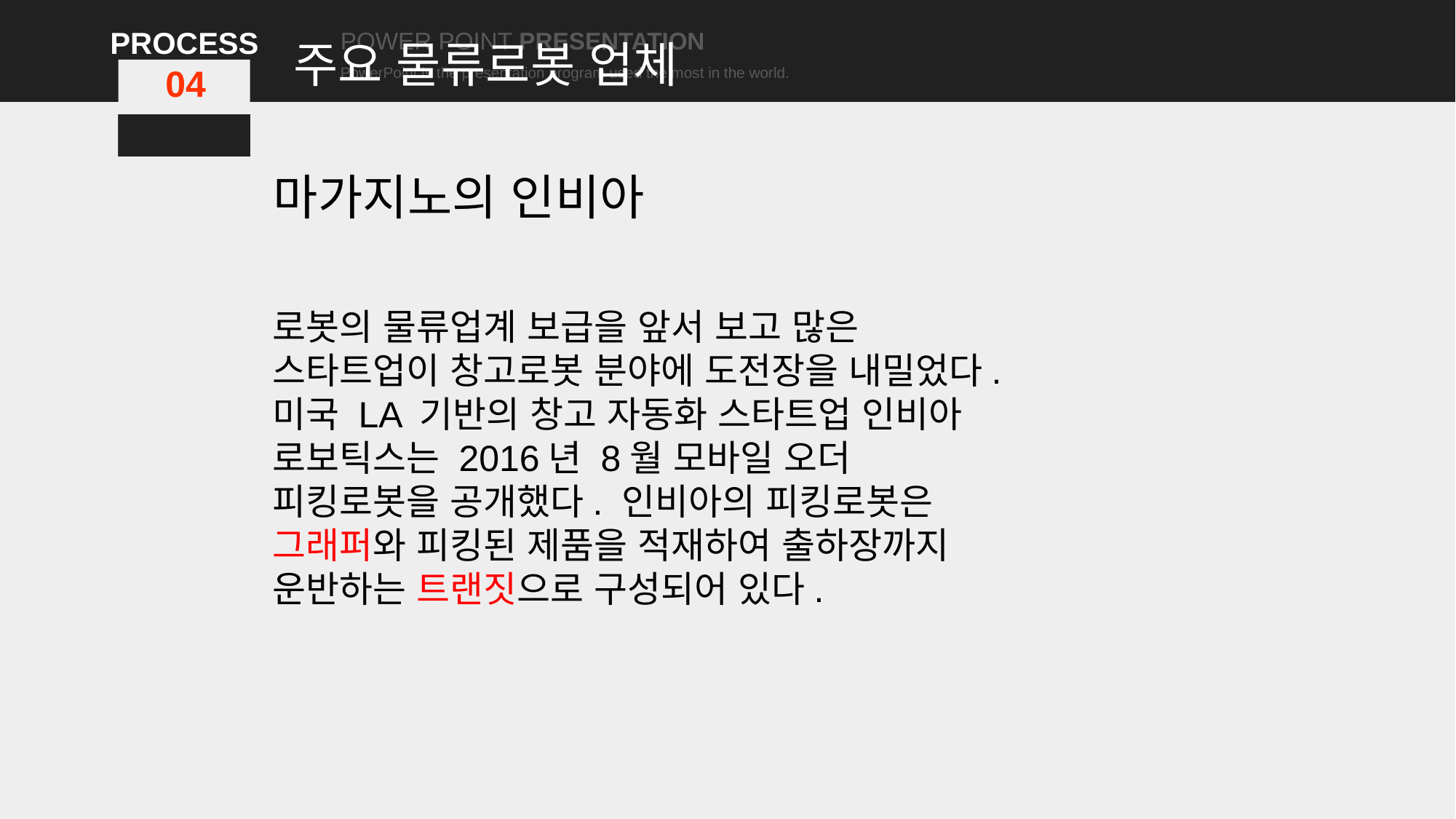

주요 물류로봇 업체
PROCESS
PROCESS
PROCESS
PROCESS
POWER POINT PRESENTATION
PowerPoint is the presentation program used the most in the world.
POWER POINT PRESENTATION
PowerPoint is the presentation program used the most in the world.
POWER POINT PRESENTATION
PowerPoint is the presentation program used the most in the world.
POWER POINT PRESENTATION
PowerPoint is the presentation program used the most in the world.
01
01
01
04

마가지노의 인비아

로봇의 물류업계 보급을 앞서 보고 많은 스타트업이 창고로봇 분야에 도전장을 내밀었다. 미국 LA 기반의 창고 자동화 스타트업 인비아 로보틱스는 2016년 8월 모바일 오더 피킹로봇을 공개했다. 인비아의 피킹로봇은 그래퍼와 피킹된 제품을 적재하여 출하장까지 운반하는 트랜짓으로 구성되어 있다.